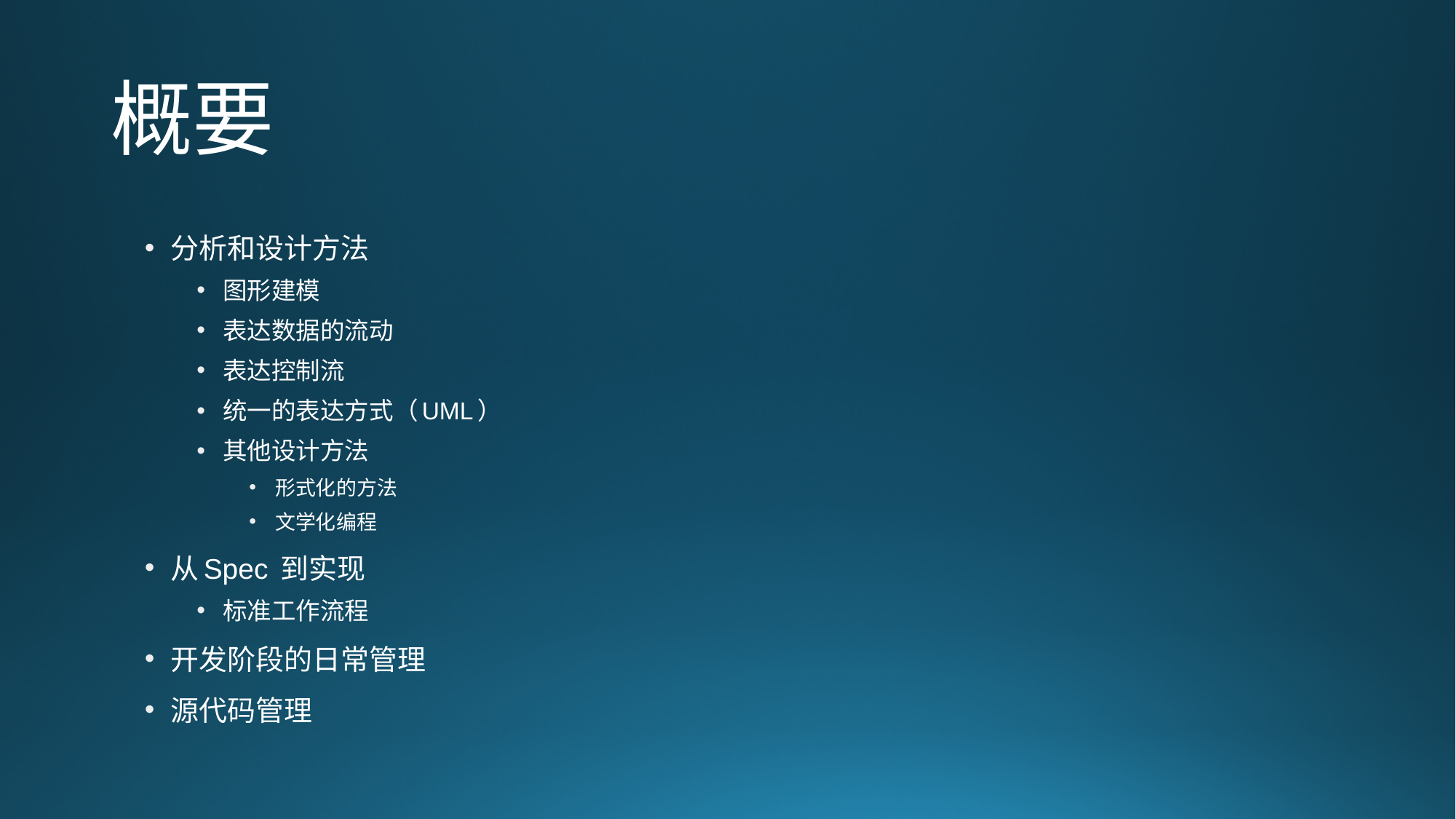

# 概要
分析和设计方法
图形建模
表达数据的流动
表达控制流
统一的表达方式（UML）
其他设计方法
形式化的方法
文学化编程
从Spec 到实现
标准工作流程
开发阶段的日常管理
源代码管理